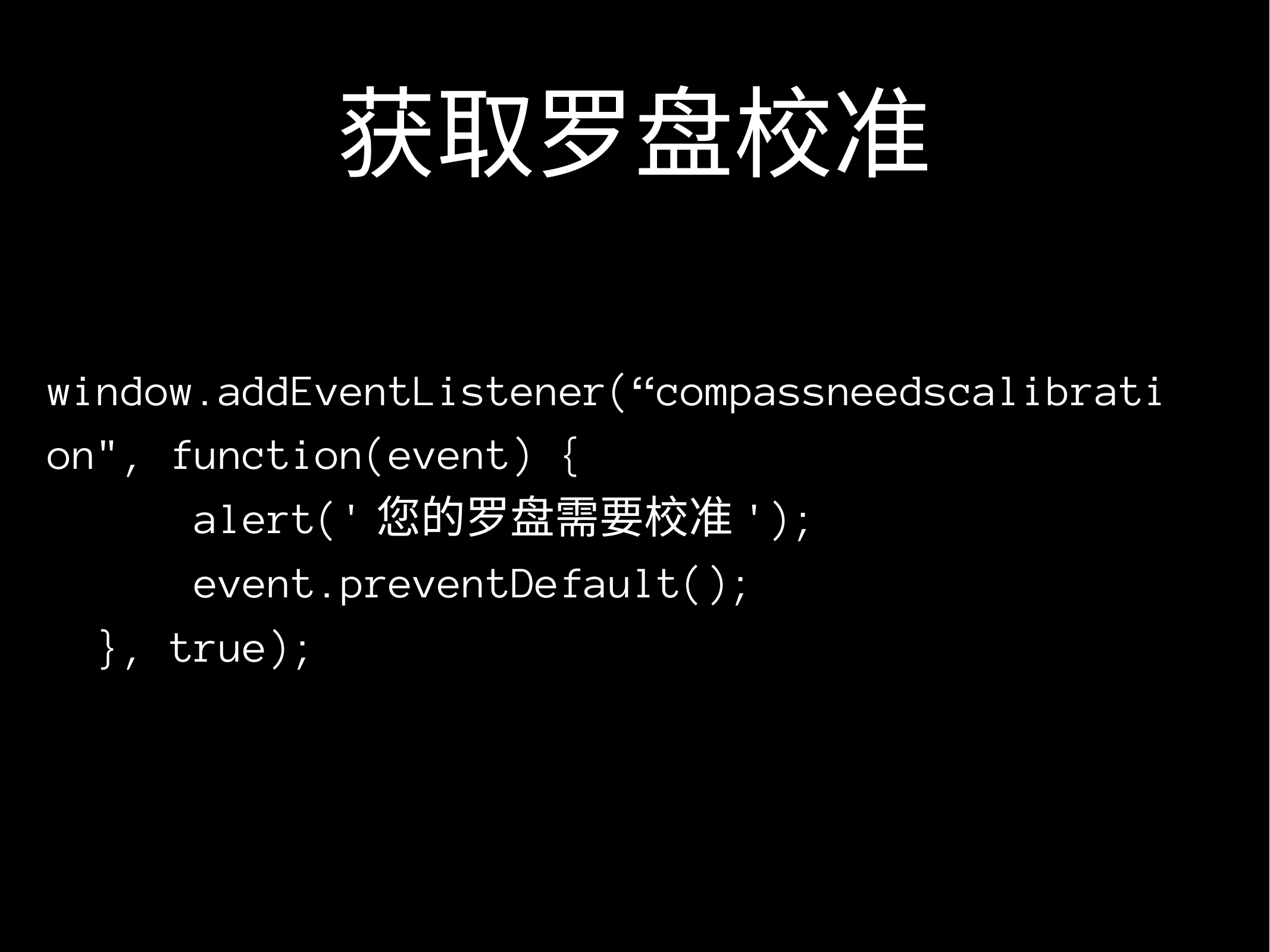

# 获取罗盘校准

window.addEventListener(“compassneedscalibration", function(event) {
      alert('您的罗盘需要校准');
      event.preventDefault();
  }, true);